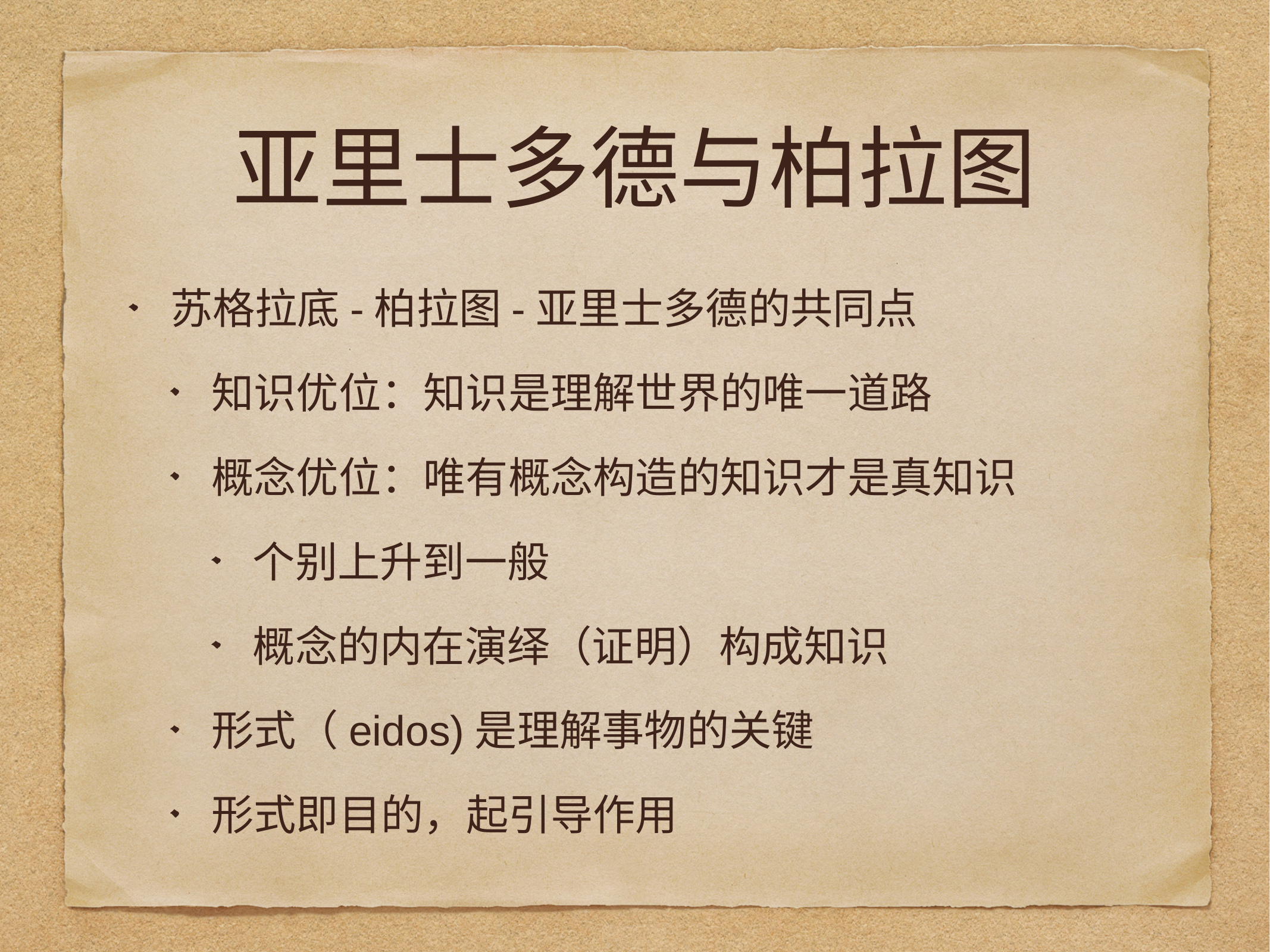

# 亚里士多德与柏拉图
苏格拉底-柏拉图-亚里士多德的共同点
知识优位：知识是理解世界的唯一道路
概念优位：唯有概念构造的知识才是真知识
个别上升到一般
概念的内在演绎（证明）构成知识
形式（eidos)是理解事物的关键
形式即目的，起引导作用